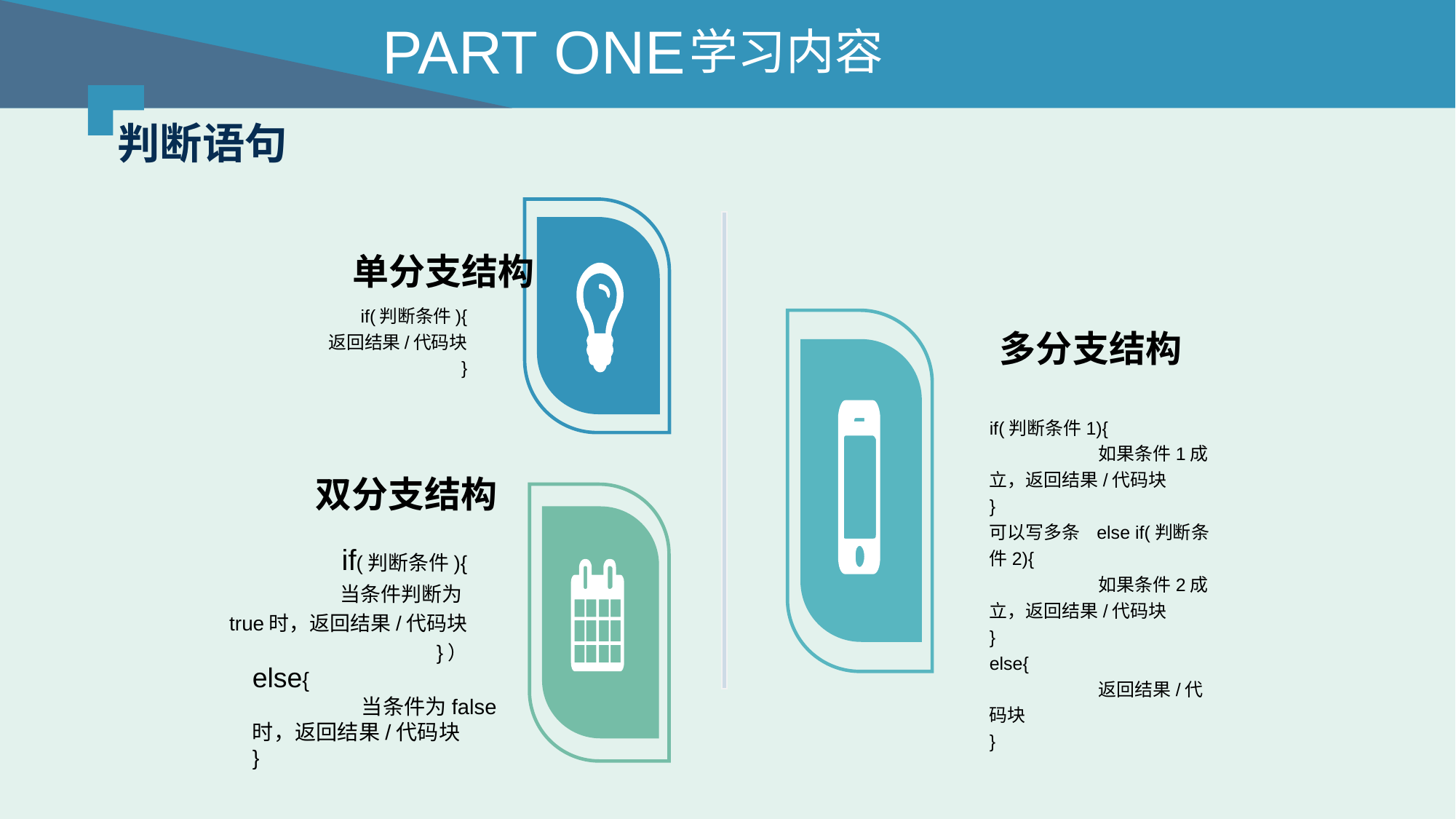

PART ONE
学习内容

判断语句

单分支结构
if(判断条件){
	返回结果/代码块
}

多分支结构
if(判断条件1){
	如果条件1成立，返回结果/代码块
}
可以写多条   else if(判断条件2){
	如果条件2成立，返回结果/代码块
}
else{
	返回结果/代码块
}

双分支结构
if(判断条件){
	当条件判断为true时，返回结果/代码块
}）

else{
	当条件为false时，返回结果/代码块
}